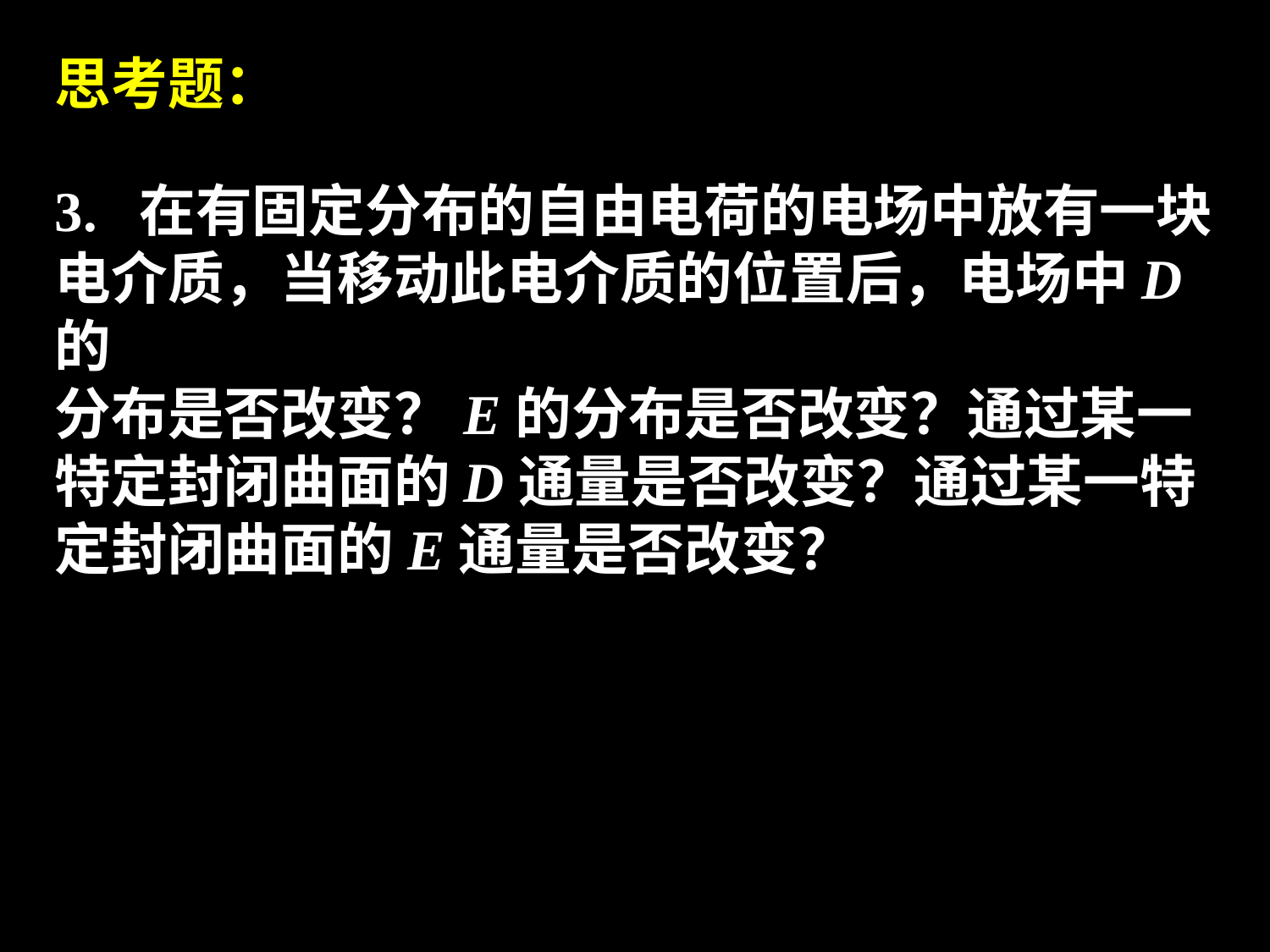

思考题：
3.  在有固定分布的自由电荷的电场中放有一块电介质，当移动此电介质的位置后，电场中D的
分布是否改变？E的分布是否改变？通过某一特定封闭曲面的D通量是否改变？通过某一特定封闭曲面的E通量是否改变？